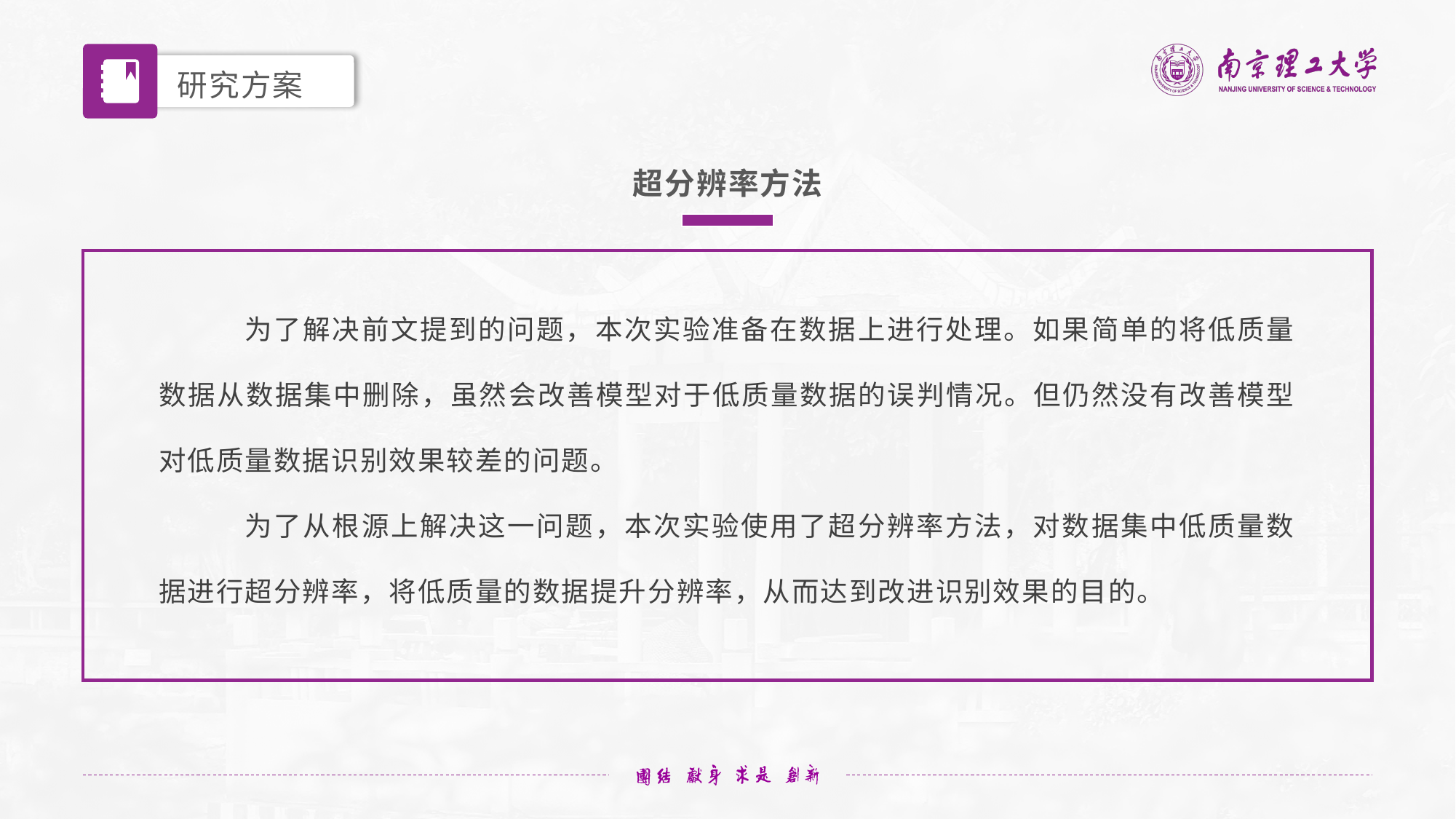

研究方案
超分辨率方法

为了解决前文提到的问题，本次实验准备在数据上进行处理。如果简单的将低质量数据从数据集中删除，虽然会改善模型对于低质量数据的误判情况。但仍然没有改善模型对低质量数据识别效果较差的问题。
为了从根源上解决这一问题，本次实验使用了超分辨率方法，对数据集中低质量数据进行超分辨率，将低质量的数据提升分辨率，从而达到改进识别效果的目的。